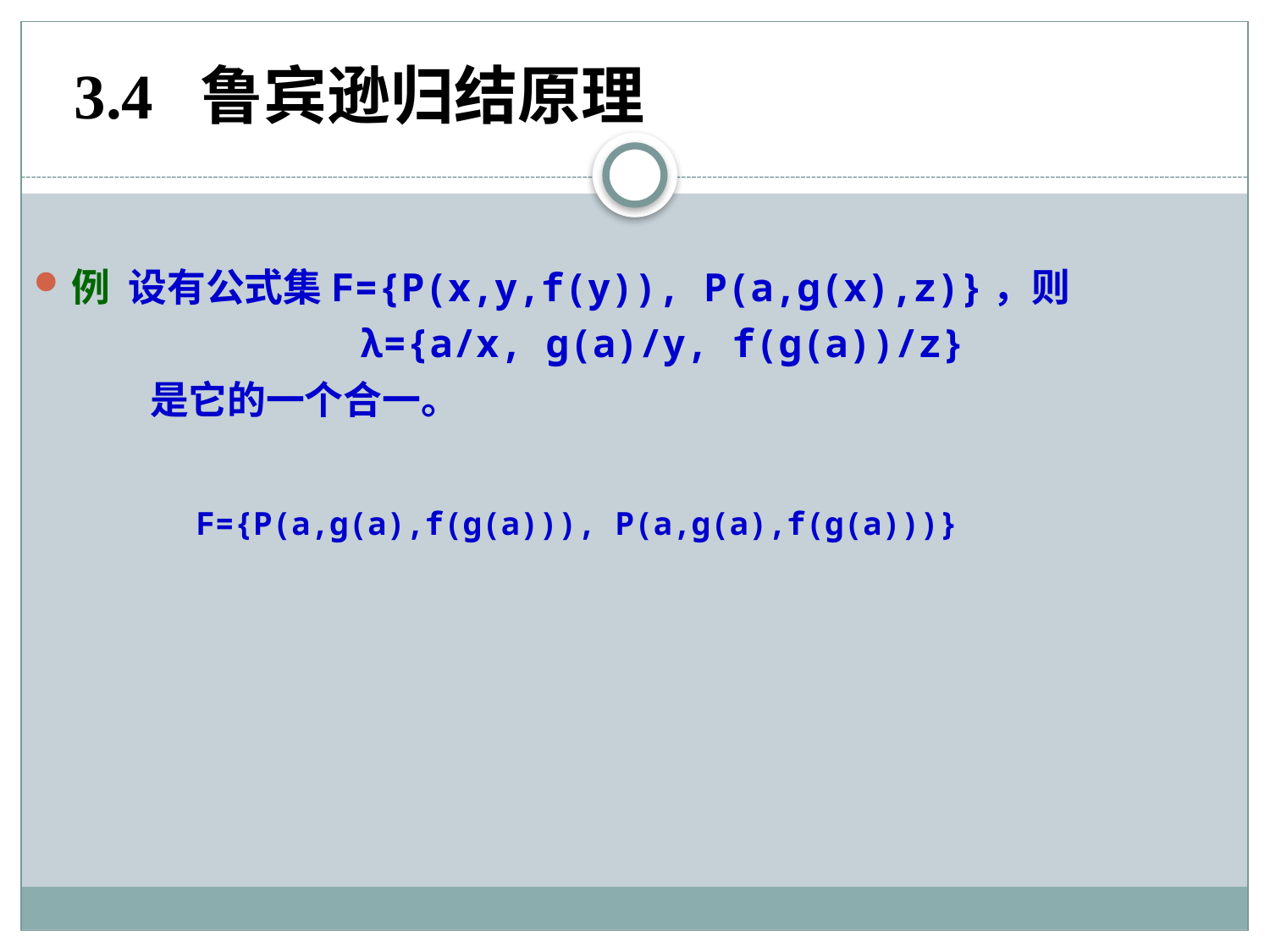

3.4  鲁宾逊归结原理
例  设有公式集F={P(x,y,f(y)), P(a,g(x),z)}，则
              λ={a/x, g(a)/y, f(g(a))/z}
            是它的一个合一。
F={P(a,g(a),f(g(a))), P(a,g(a),f(g(a)))}